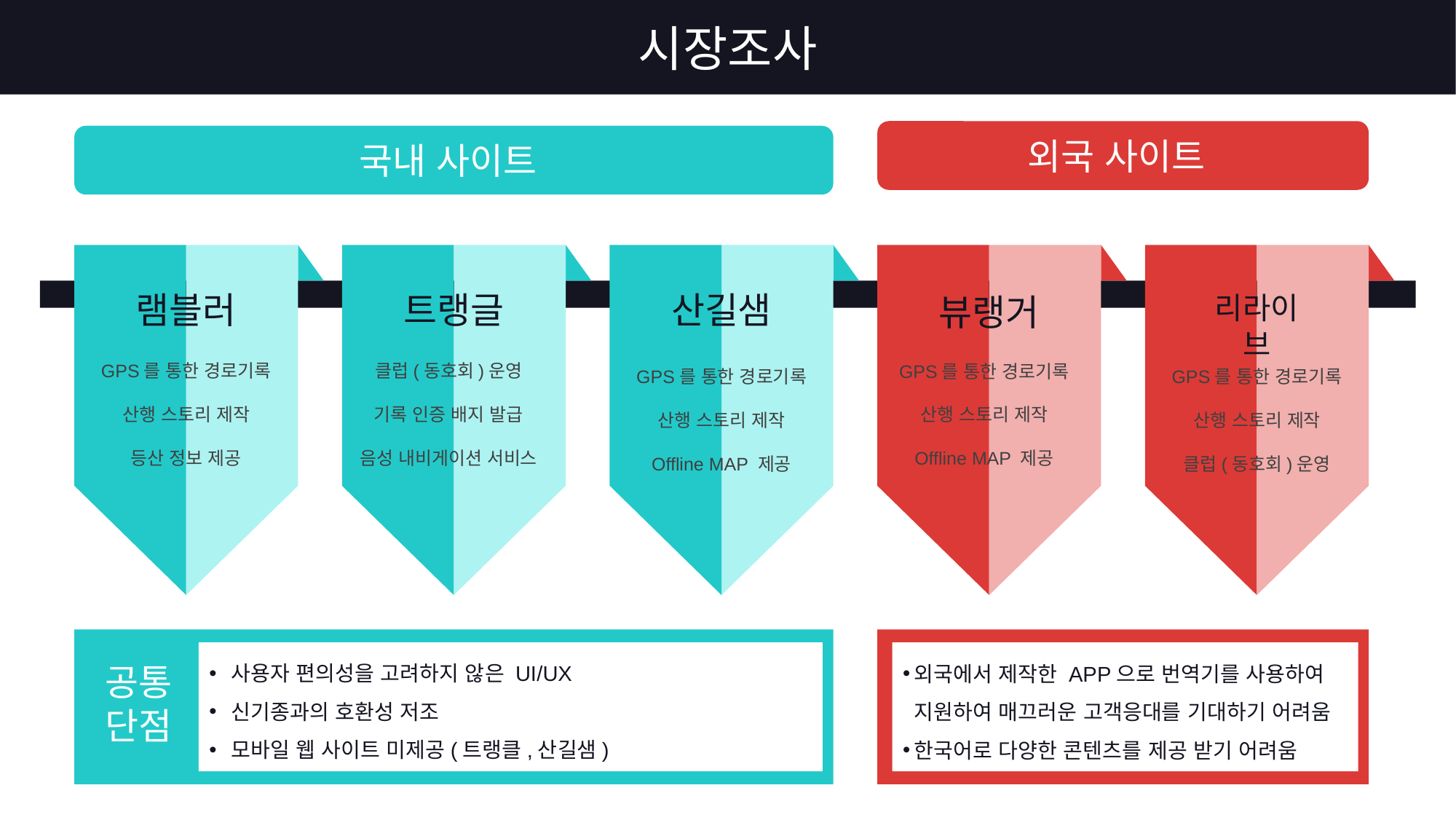

# 시장조사

외국 사이트
국내 사이트

램블러
GPS를 통한 경로기록
산행 스토리 제작
등산 정보 제공

트랭글
클럽(동호회)운영
기록 인증 배지 발급
음성 내비게이션 서비스

산길샘
GPS를 통한 경로기록
산행 스토리 제작
Offline MAP 제공

뷰랭거
GPS를 통한 경로기록
산행 스토리 제작
Offline MAP 제공

리라이브
GPS를 통한 경로기록
산행 스토리 제작
클럽(동호회)운영

사용자 편의성을 고려하지 않은 UI/UX
신기종과의 호환성 저조
모바일 웹 사이트 미제공(트랭클,산길샘)

공통
단점

외국에서 제작한 APP으로 번역기를 사용하여 지원하여 매끄러운 고객응대를 기대하기 어려움
한국어로 다양한 콘텐츠를 제공 받기 어려움